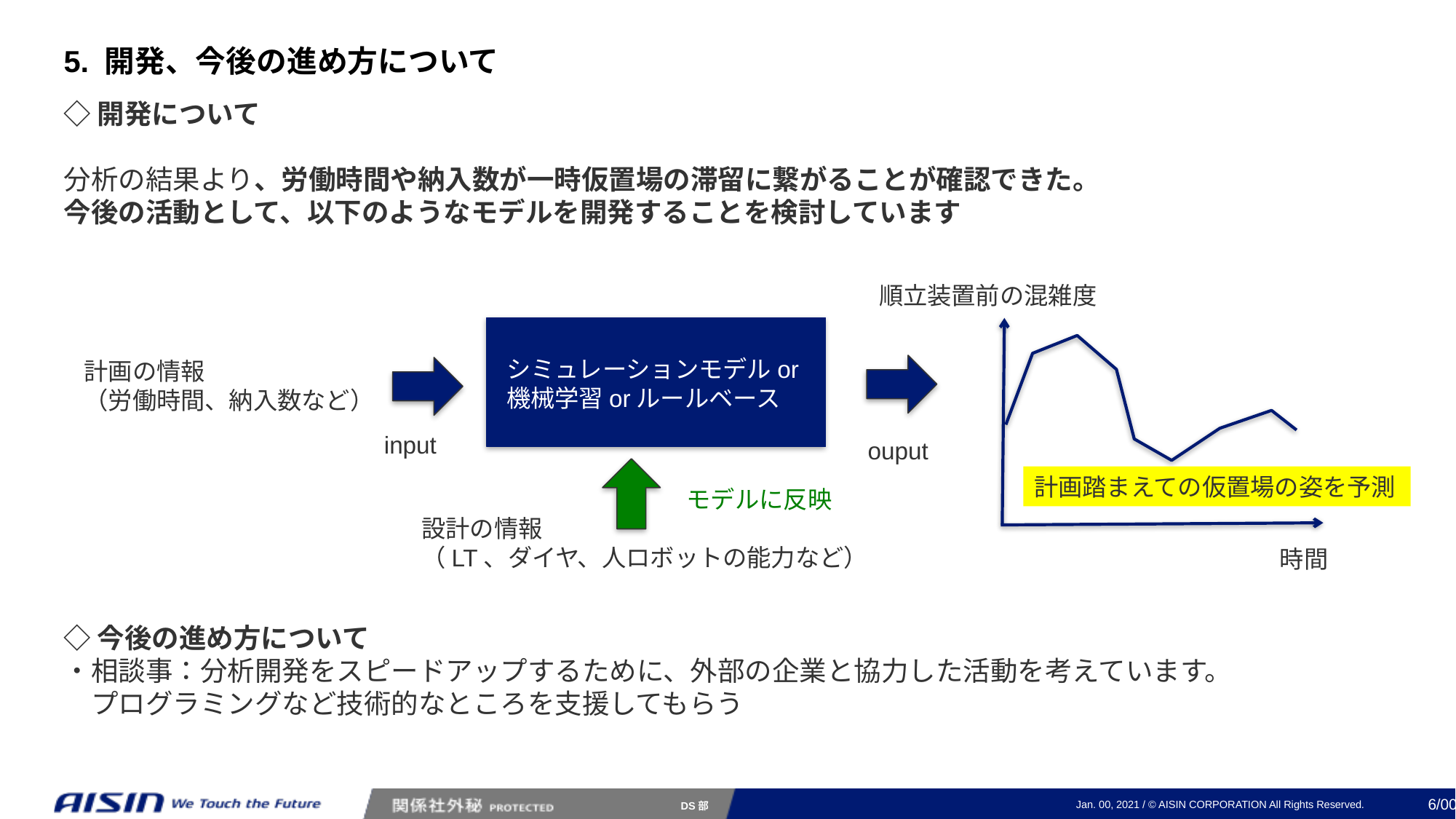

5. 開発、今後の進め方について
◇開発について

分析の結果より、労働時間や納入数が一時仮置場の滞留に繋がることが確認できた。
今後の活動として、以下のようなモデルを開発することを検討しています

◇今後の進め方について
・相談事：分析開発をスピードアップするために、外部の企業と協力した活動を考えています。
　プログラミングなど技術的なところを支援してもらう

順立装置前の混雑度

シミュレーションモデルor
機械学習orルールベース
計画の情報
（労働時間、納入数など）

input
ouput

計画踏まえての仮置場の姿を予測
モデルに反映
設計の情報
（LT、ダイヤ、人ロボットの能力など）
時間